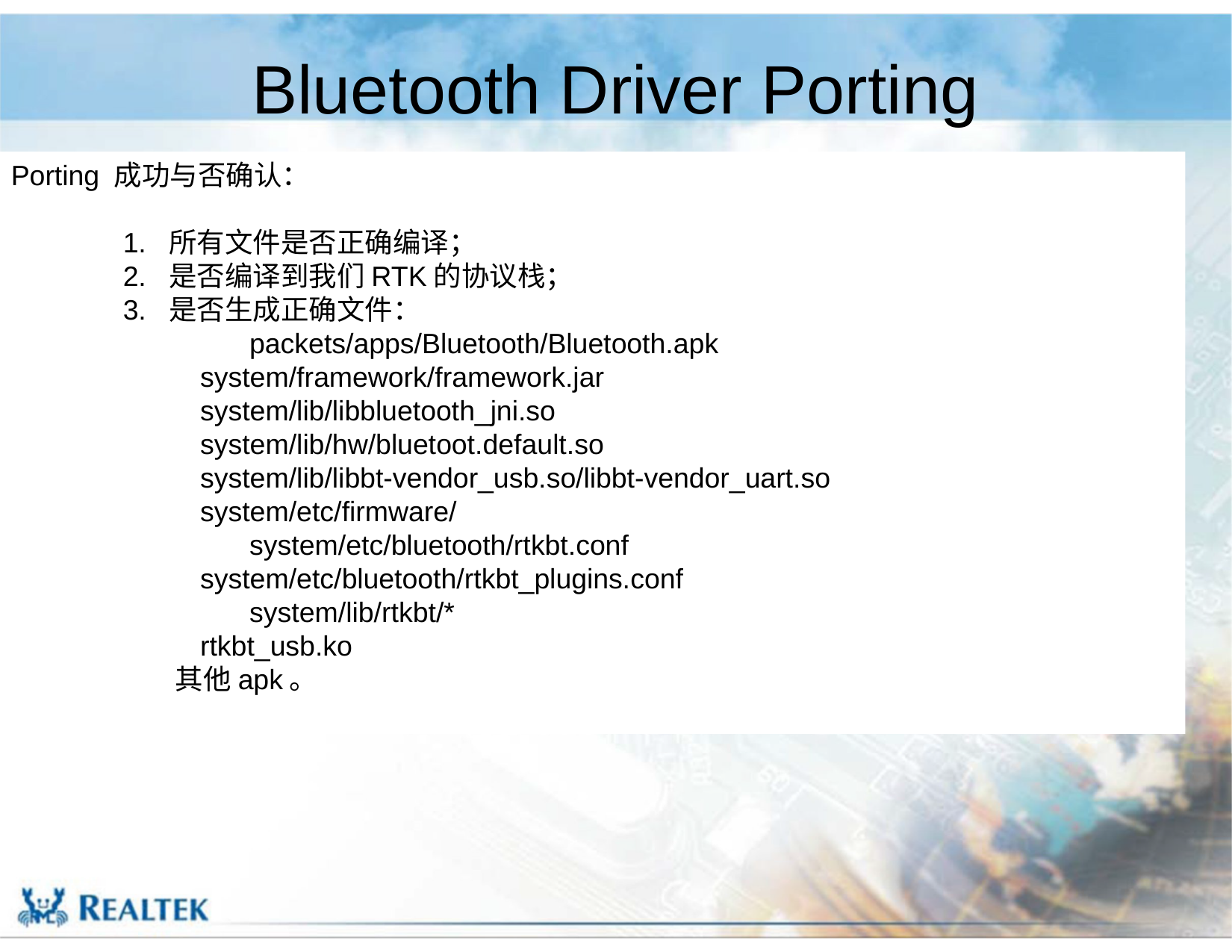

# Bluetooth Driver Porting
Porting 成功与否确认：

	1.  所有文件是否正确编译；
	2.  是否编译到我们RTK的协议栈；
	3.  是否生成正确文件：
	         packets/apps/Bluetooth/Bluetooth.apk
                 system/framework/framework.jar
                 system/lib/libbluetooth_jni.so
                 system/lib/hw/bluetoot.default.so
                 system/lib/libbt-vendor_usb.so/libbt-vendor_uart.so
                 system/etc/firmware/
	         system/etc/bluetooth/rtkbt.conf
                 system/etc/bluetooth/rtkbt_plugins.conf
	         system/lib/rtkbt/*
                 rtkbt_usb.ko
                其他apk。